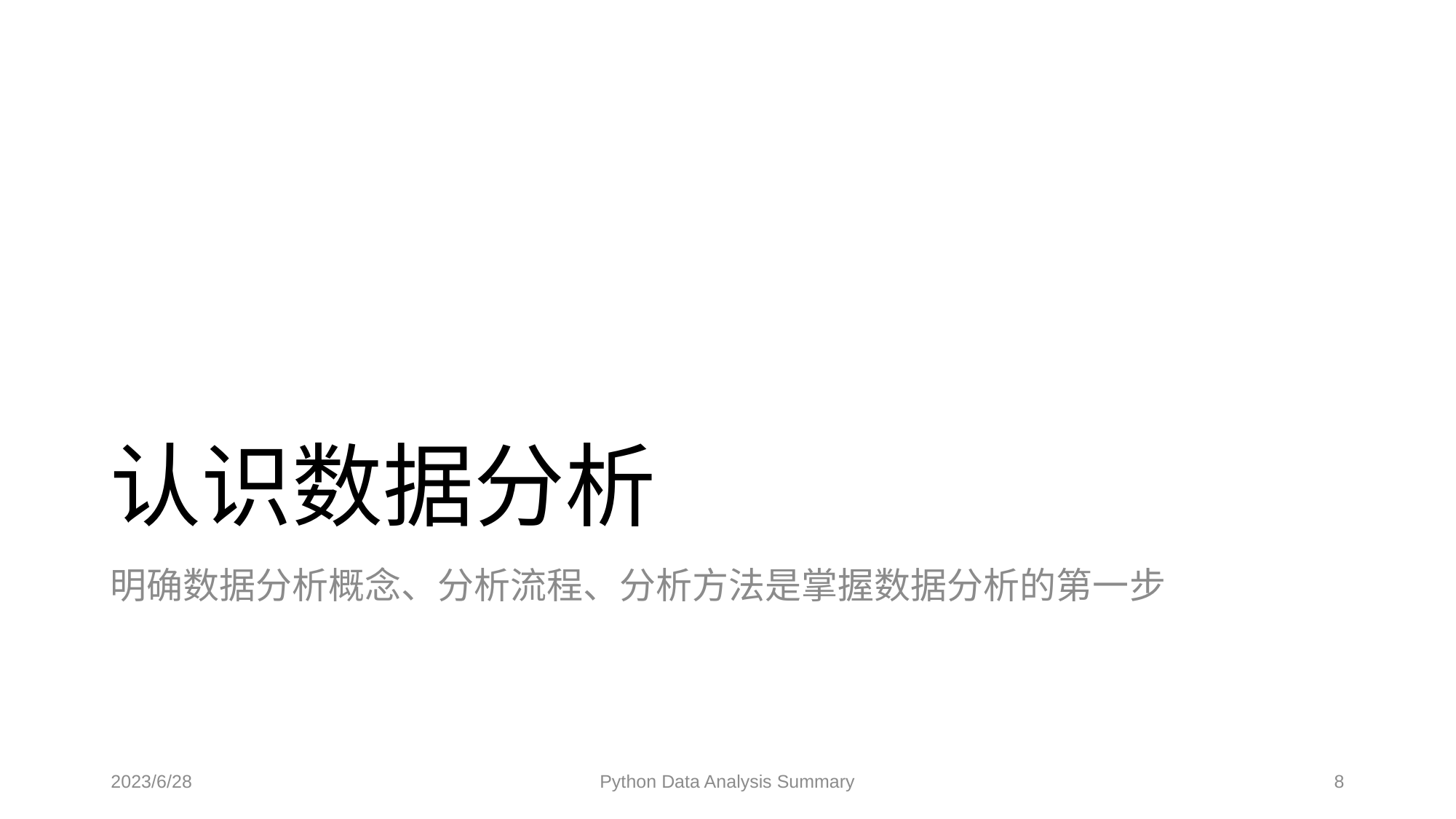

# 认识数据分析
明确数据分析概念、分析流程、分析方法是掌握数据分析的第一步
2023/6/28
Python Data Analysis Summary
8